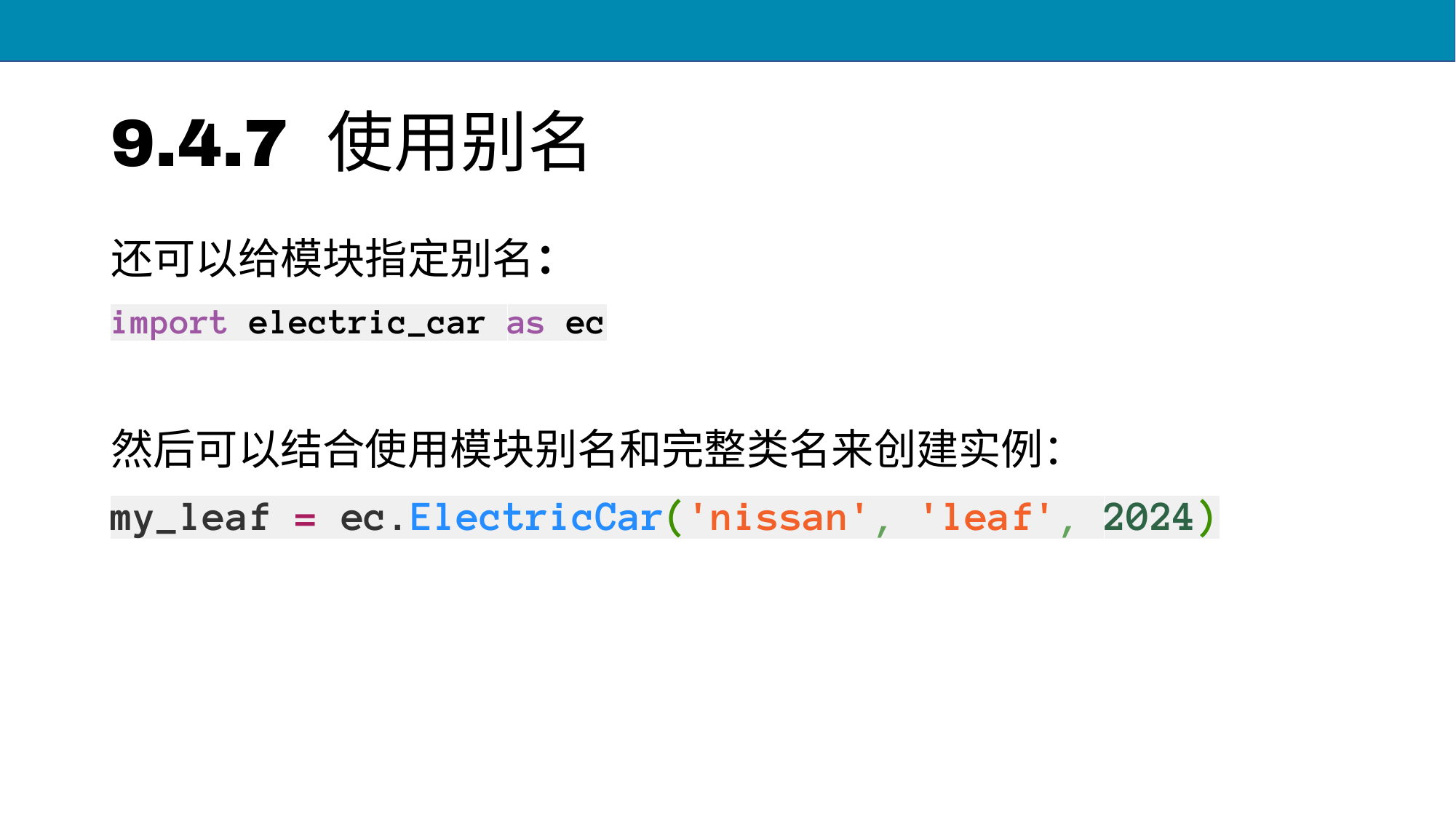

# 9.4.7 使用别名
还可以给模块指定别名：
import electric_car as ec

然后可以结合使用模块别名和完整类名来创建实例：
my_leaf = ec.ElectricCar('nissan', 'leaf', 2024)